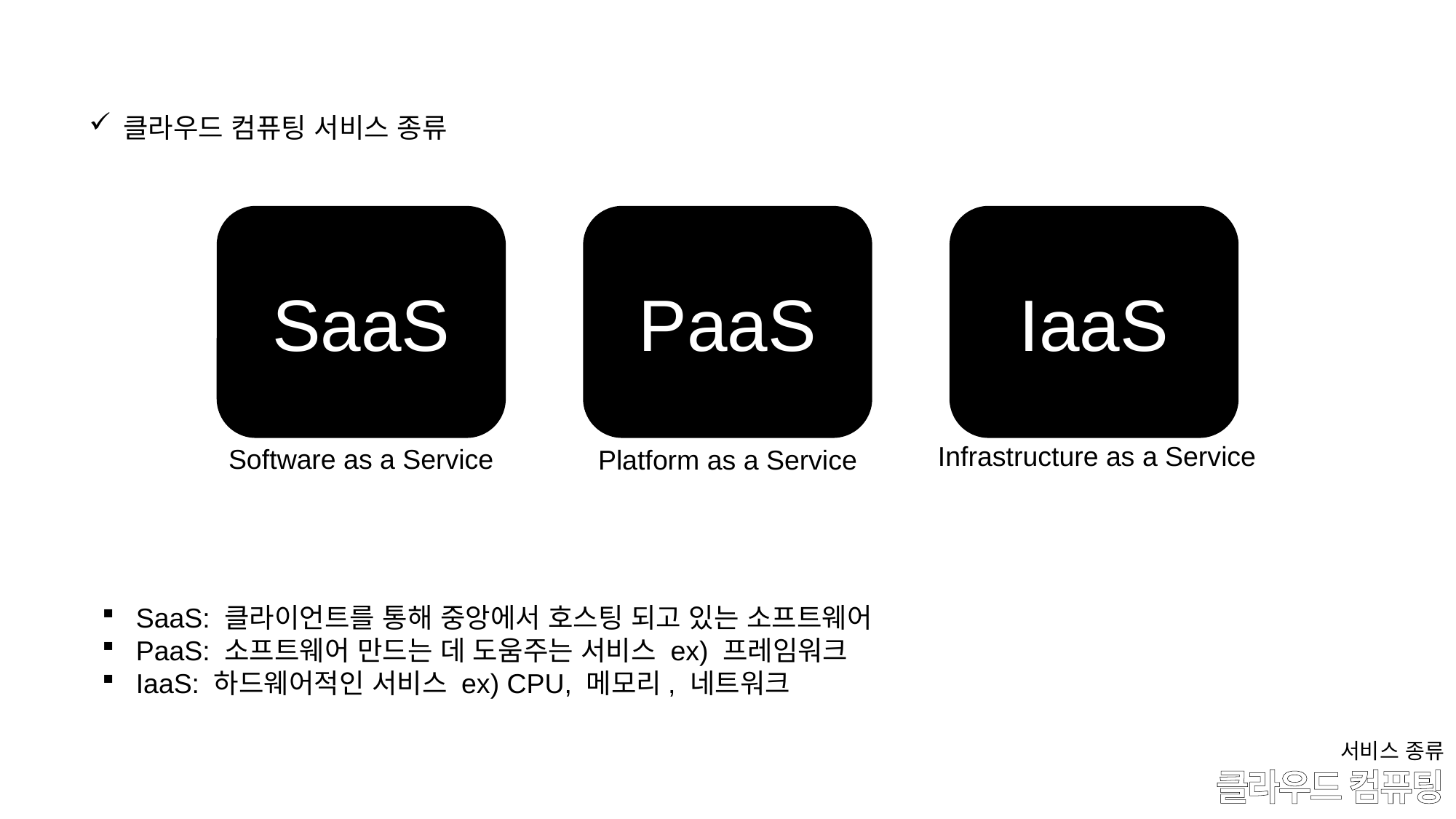

클라우드 컴퓨팅 서비스 종류
SaaS
PaaS
IaaS
Infrastructure as a Service
Software as a Service
Platform as a Service
SaaS: 클라이언트를 통해 중앙에서 호스팅 되고 있는 소프트웨어
PaaS: 소프트웨어 만드는 데 도움주는 서비스 ex) 프레임워크
IaaS: 하드웨어적인 서비스 ex) CPU, 메모리, 네트워크
서비스 종류
# 클라우드 컴퓨팅